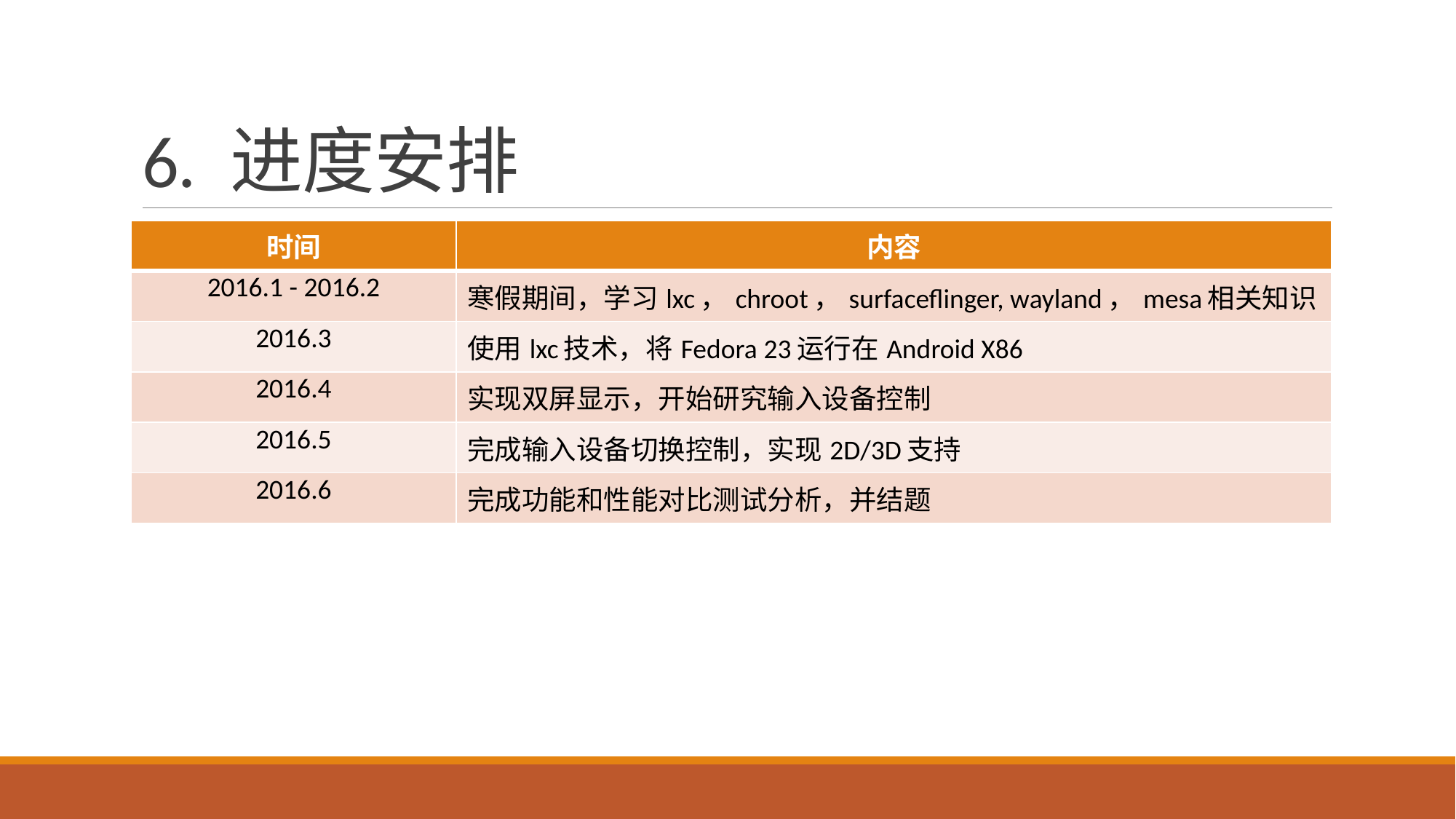

# 6. 进度安排
| 时间 | 内容 |
| --- | --- |
| 2016.1 - 2016.2 | 寒假期间，学习lxc，chroot，surfaceflinger, wayland，mesa相关知识 |
| 2016.3 | 使用lxc技术，将Fedora 23运行在Android X86 |
| 2016.4 | 实现双屏显示，开始研究输入设备控制 |
| 2016.5 | 完成输入设备切换控制，实现2D/3D支持 |
| 2016.6 | 完成功能和性能对比测试分析，并结题 |